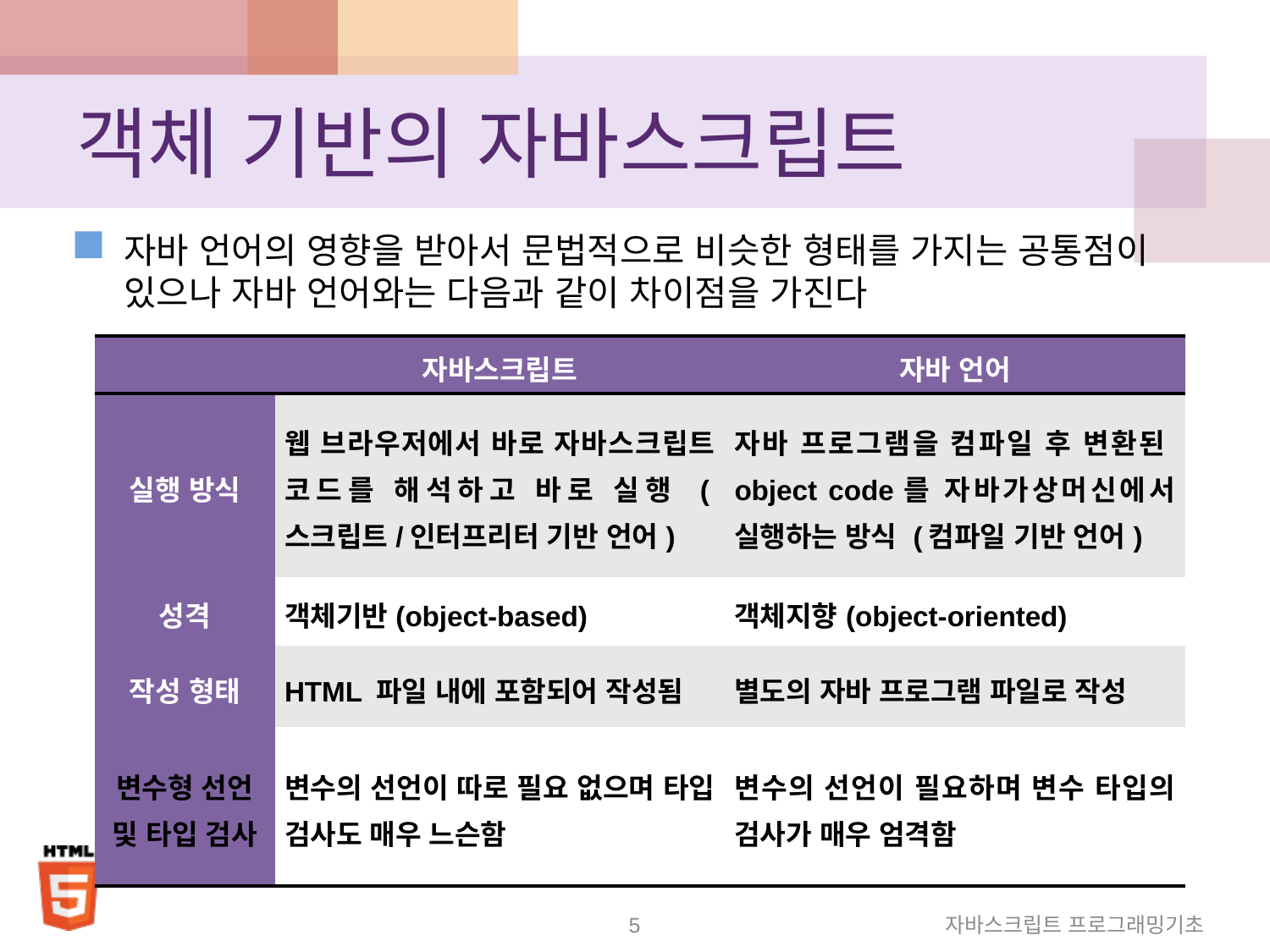

# 객체 기반의 자바스크립트
자바 언어의 영향을 받아서 문법적으로 비슷한 형태를 가지는 공통점이 있으나 자바 언어와는 다음과 같이 차이점을 가진다
|  | 자바스크립트 | 자바 언어 |
| --- | --- | --- |
| 실행 방식 | 웹 브라우저에서 바로 자바스크립트 코드를 해석하고 바로 실행 (스크립트/인터프리터 기반 언어) | 자바 프로그램을 컴파일 후 변환된 object code를 자바가상머신에서 실행하는 방식 (컴파일 기반 언어) |
| 성격 | 객체기반(object-based) | 객체지향(object-oriented) |
| 작성 형태 | HTML 파일 내에 포함되어 작성됨 | 별도의 자바 프로그램 파일로 작성 |
| 변수형 선언 및 타입 검사 | 변수의 선언이 따로 필요 없으며 타입 검사도 매우 느슨함 | 변수의 선언이 필요하며 변수 타입의 검사가 매우 엄격함 |
5
자바스크립트 프로그래밍기초